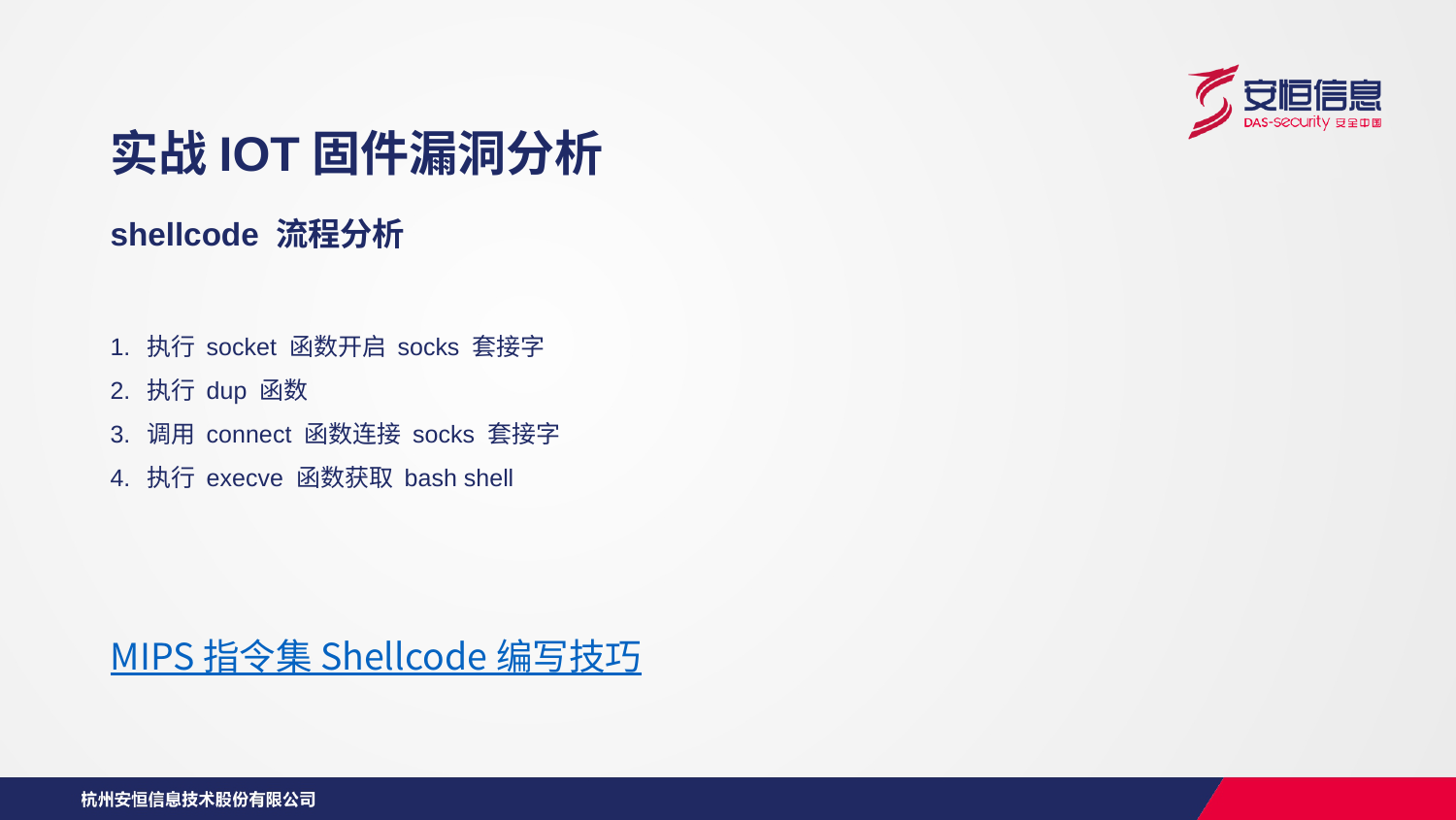

实战IOT固件漏洞分析
shellcode 流程分析
执行 socket 函数开启 socks 套接字
执行 dup 函数
调用 connect 函数连接 socks 套接字
执行 execve 函数获取 bash shell

MIPS 指令集 Shellcode 编写技巧